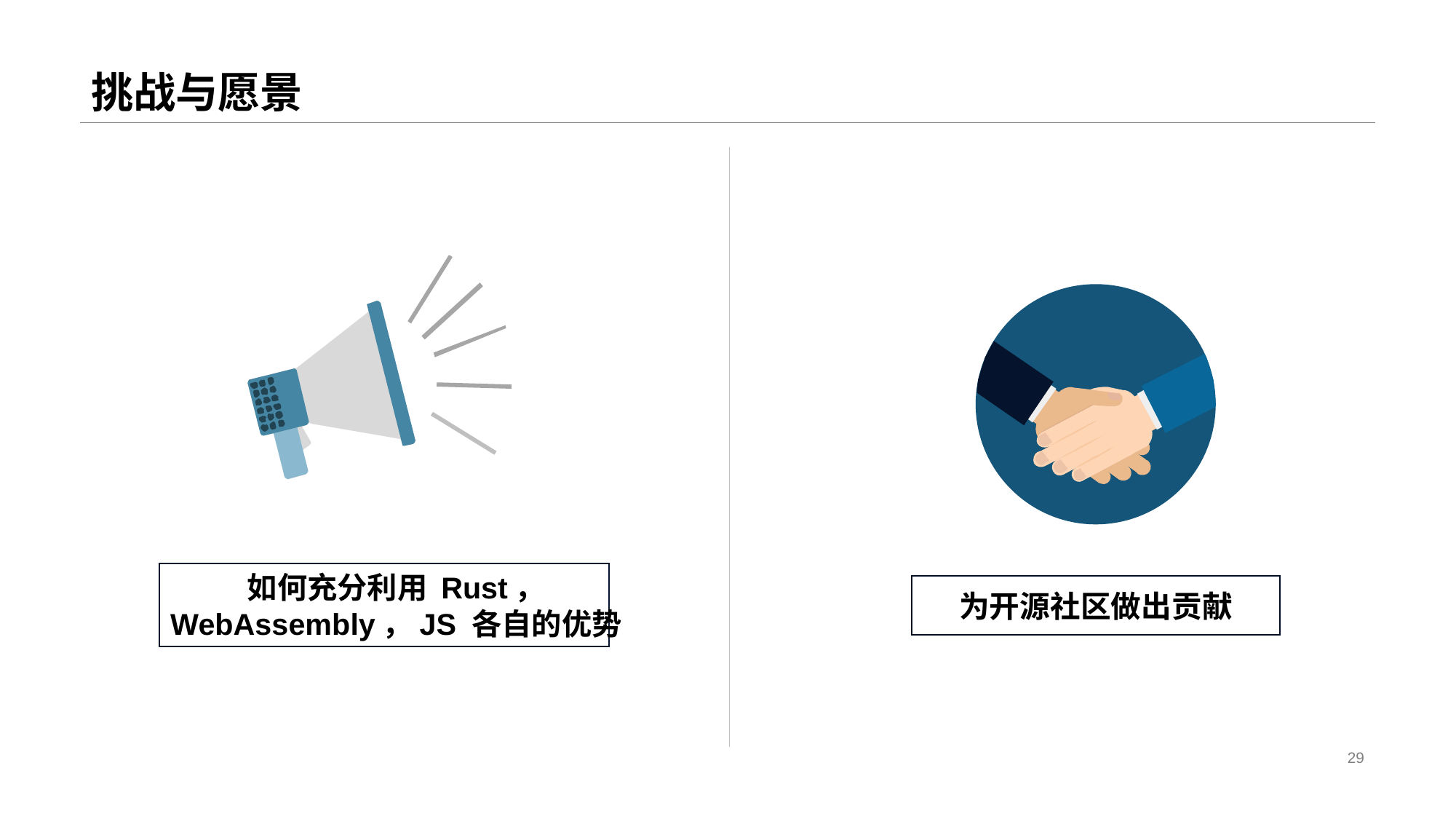

# 挑战与愿景

如何充分利用 Rust，
WebAssembly，JS 各自的优势
为开源社区做出贡献
29